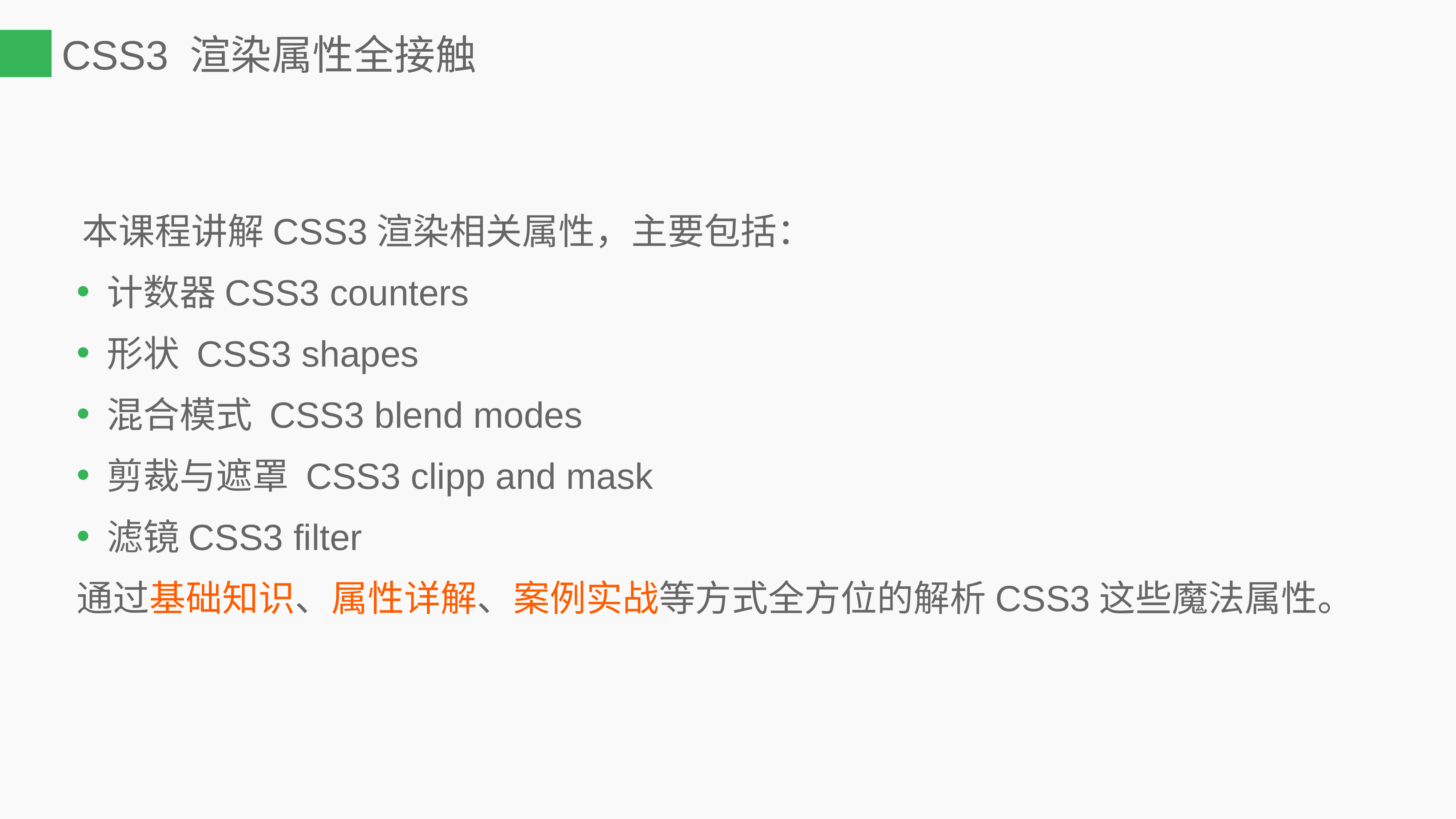

# CSS3 渲染属性全接触
 本课程讲解CSS3渲染相关属性，主要包括：
计数器CSS3 counters
形状 CSS3 shapes
混合模式 CSS3 blend modes
剪裁与遮罩 CSS3 clipp and mask
滤镜CSS3 filter
通过基础知识、属性详解、案例实战等方式全方位的解析CSS3这些魔法属性。